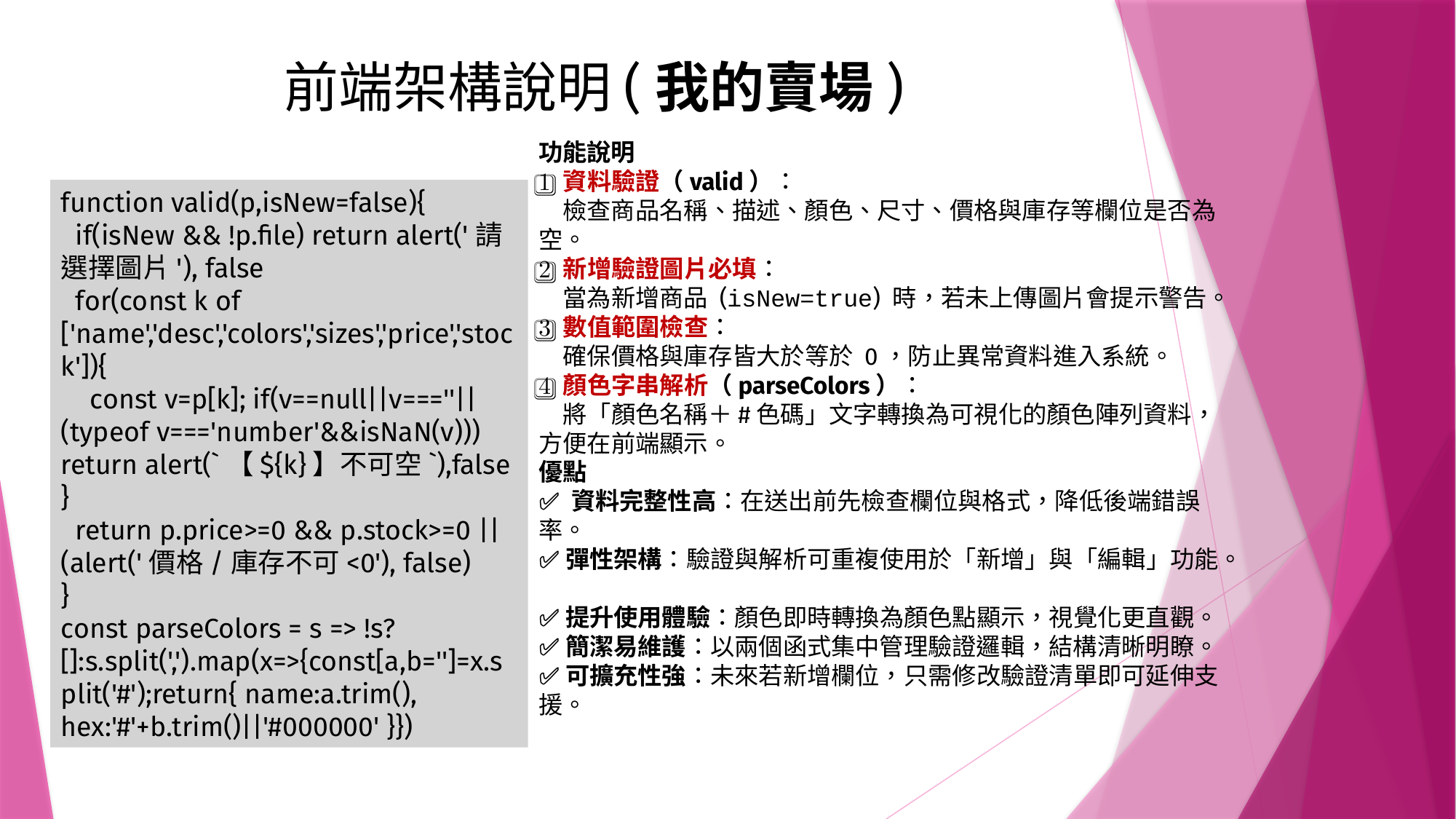

# 前端架構說明(我的賣場)
功能說明
1️⃣ 資料驗證（valid）：
　檢查商品名稱、描述、顏色、尺寸、價格與庫存等欄位是否為空。
2️⃣ 新增驗證圖片必填：
　當為新增商品 (isNew=true) 時，若未上傳圖片會提示警告。
3️⃣ 數值範圍檢查：
　確保價格與庫存皆大於等於 0，防止異常資料進入系統。
4️⃣ 顏色字串解析（parseColors）：
　將「顏色名稱＋#色碼」文字轉換為可視化的顏色陣列資料，方便在前端顯示。
優點
✅ 資料完整性高：在送出前先檢查欄位與格式，降低後端錯誤率。
✅ 彈性架構：驗證與解析可重複使用於「新增」與「編輯」功能。
✅ 提升使用體驗：顏色即時轉換為顏色點顯示，視覺化更直觀。
✅ 簡潔易維護：以兩個函式集中管理驗證邏輯，結構清晰明瞭。
✅ 可擴充性強：未來若新增欄位，只需修改驗證清單即可延伸支援。
function valid(p,isNew=false){
  if(isNew && !p.file) return alert('請選擇圖片'), false
  for(const k of ['name','desc','colors','sizes','price','stock']){
    const v=p[k]; if(v==null||v===''||(typeof v==='number'&&isNaN(v))) return alert(`【${k}】不可空`),false }
  return p.price>=0 && p.stock>=0 || (alert('價格/庫存不可<0'), false)
}
const parseColors = s => !s?[]:s.split(',').map(x=>{const[a,b='']=x.split('#');return{ name:a.trim(), hex:'#'+b.trim()||'#000000' }})